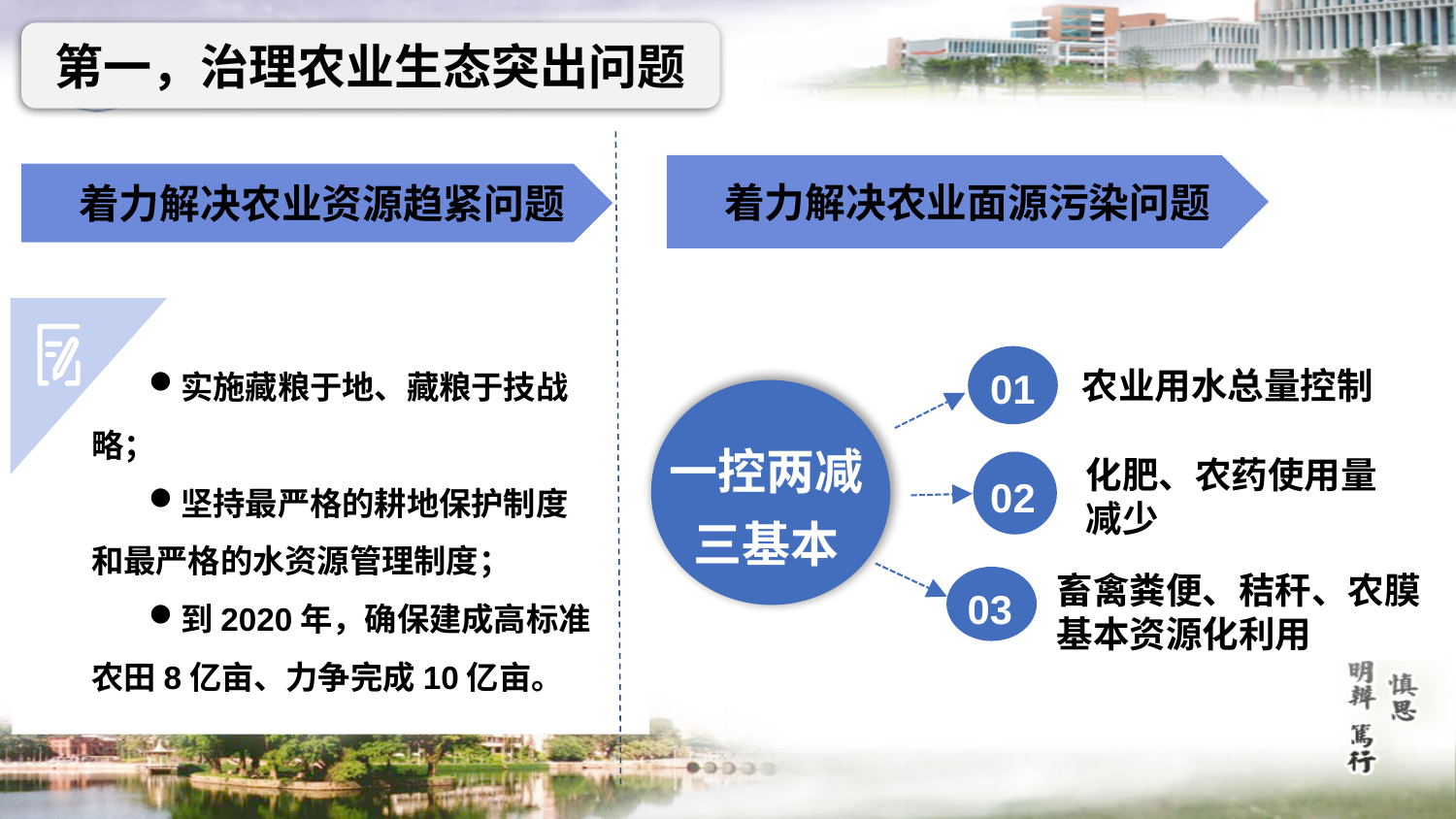

第一，治理农业生态突出问题
着力解决农业面源污染问题
着力解决农业资源趋紧问题

实施藏粮于地、藏粮于技战略；
坚持最严格的耕地保护制度和最严格的水资源管理制度；
到2020年，确保建成高标准农田8亿亩、力争完成10亿亩。

农业用水总量控制

01

一控两减三基本

化肥、农药使用量减少

02

畜禽粪便、秸秆、农膜
基本资源化利用

03